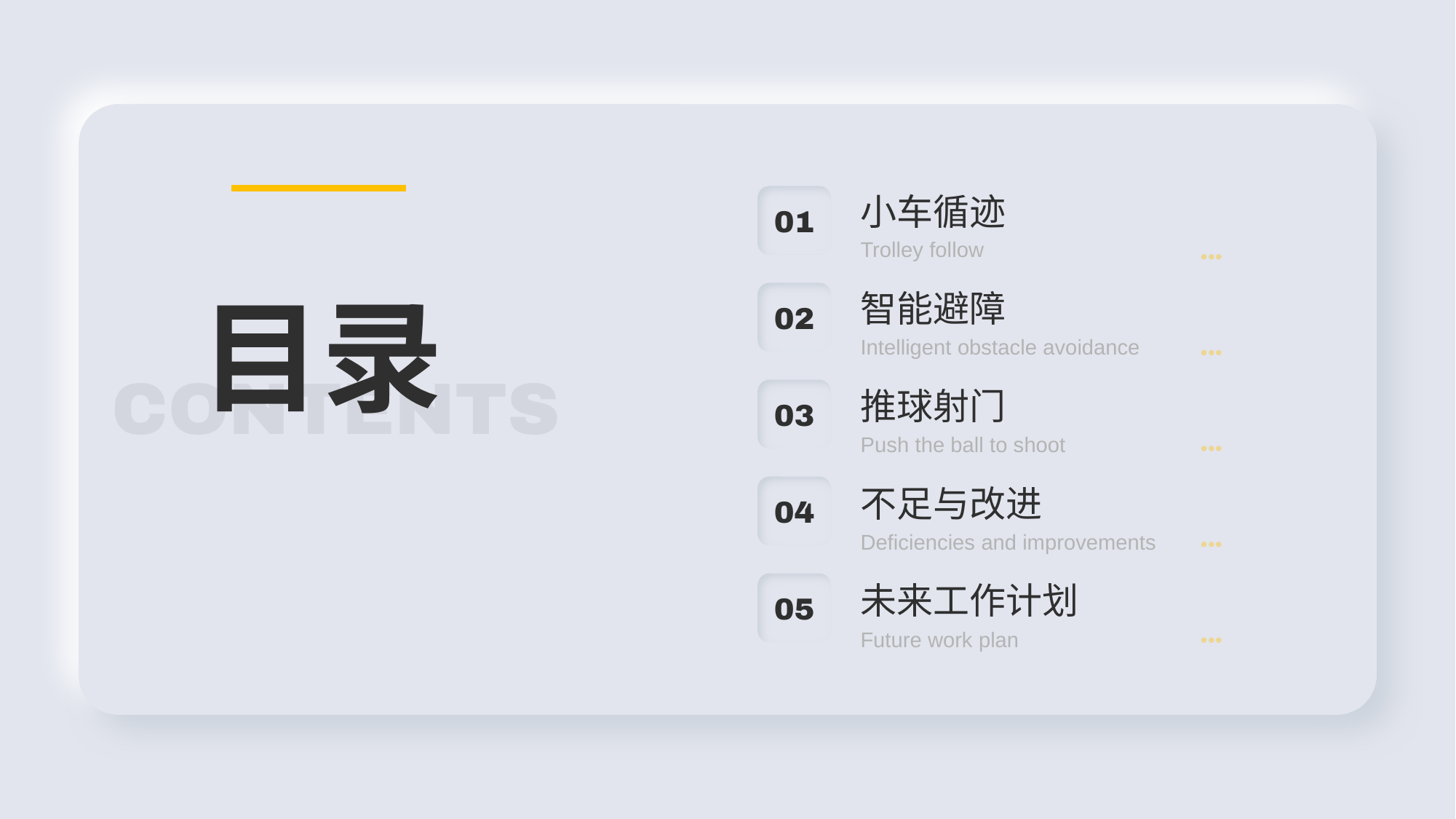

01
小车循迹
Trolley follow

02
智能避障
Intelligent obstacle avoidance

03
推球射门
Push the ball to shoot

04
不足与改进
Deficiencies and improvements

05
未来工作计划
Future work plan

CONTENTS